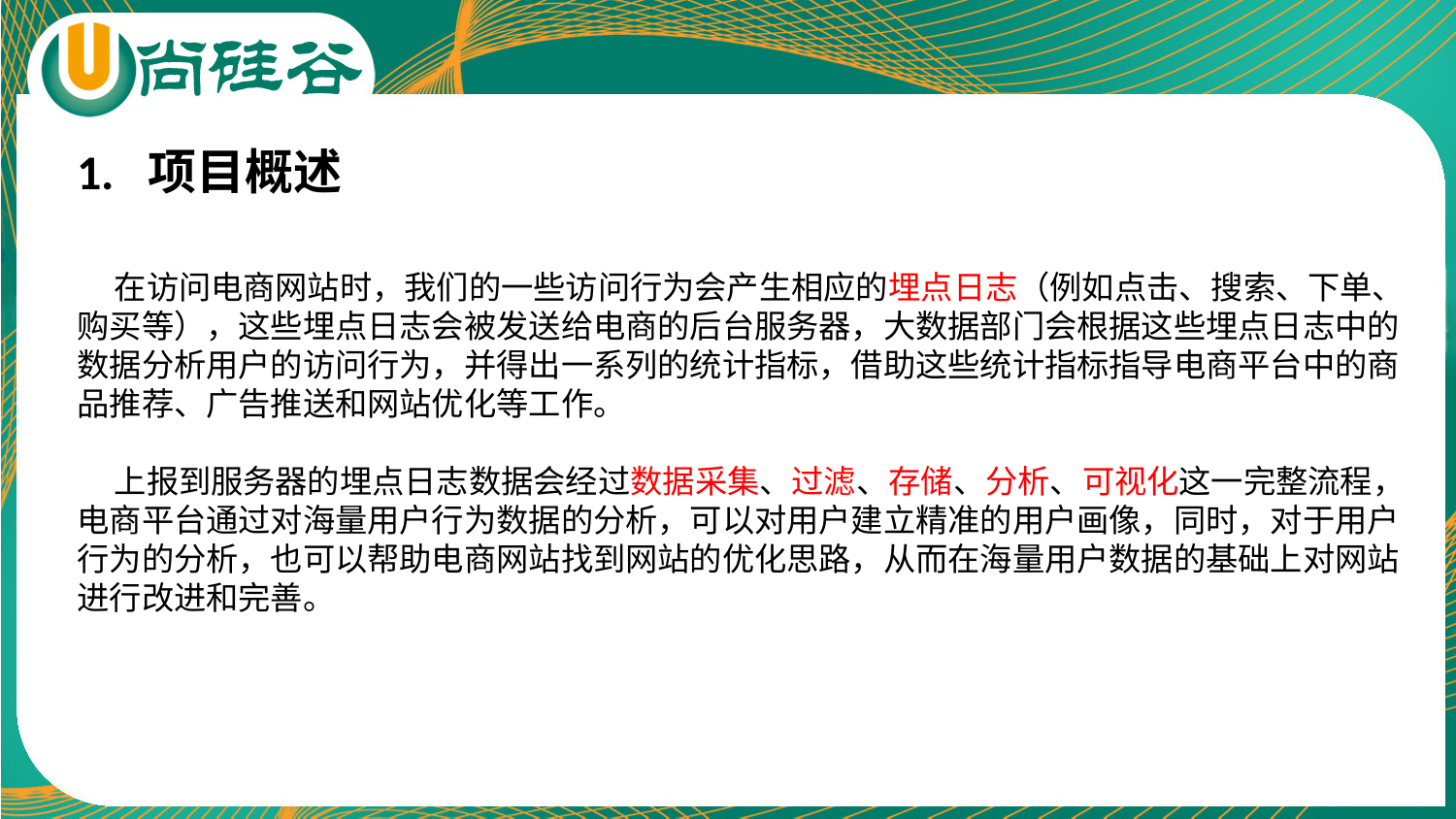

1.  项目概述
    在访问电商网站时，我们的一些访问行为会产生相应的埋点日志（例如点击、搜索、下单、购买等），这些埋点日志会被发送给电商的后台服务器，大数据部门会根据这些埋点日志中的数据分析用户的访问行为，并得出一系列的统计指标，借助这些统计指标指导电商平台中的商品推荐、广告推送和网站优化等工作。

    上报到服务器的埋点日志数据会经过数据采集、过滤、存储、分析、可视化这一完整流程，电商平台通过对海量用户行为数据的分析，可以对用户建立精准的用户画像，同时，对于用户行为的分析，也可以帮助电商网站找到网站的优化思路，从而在海量用户数据的基础上对网站进行改进和完善。